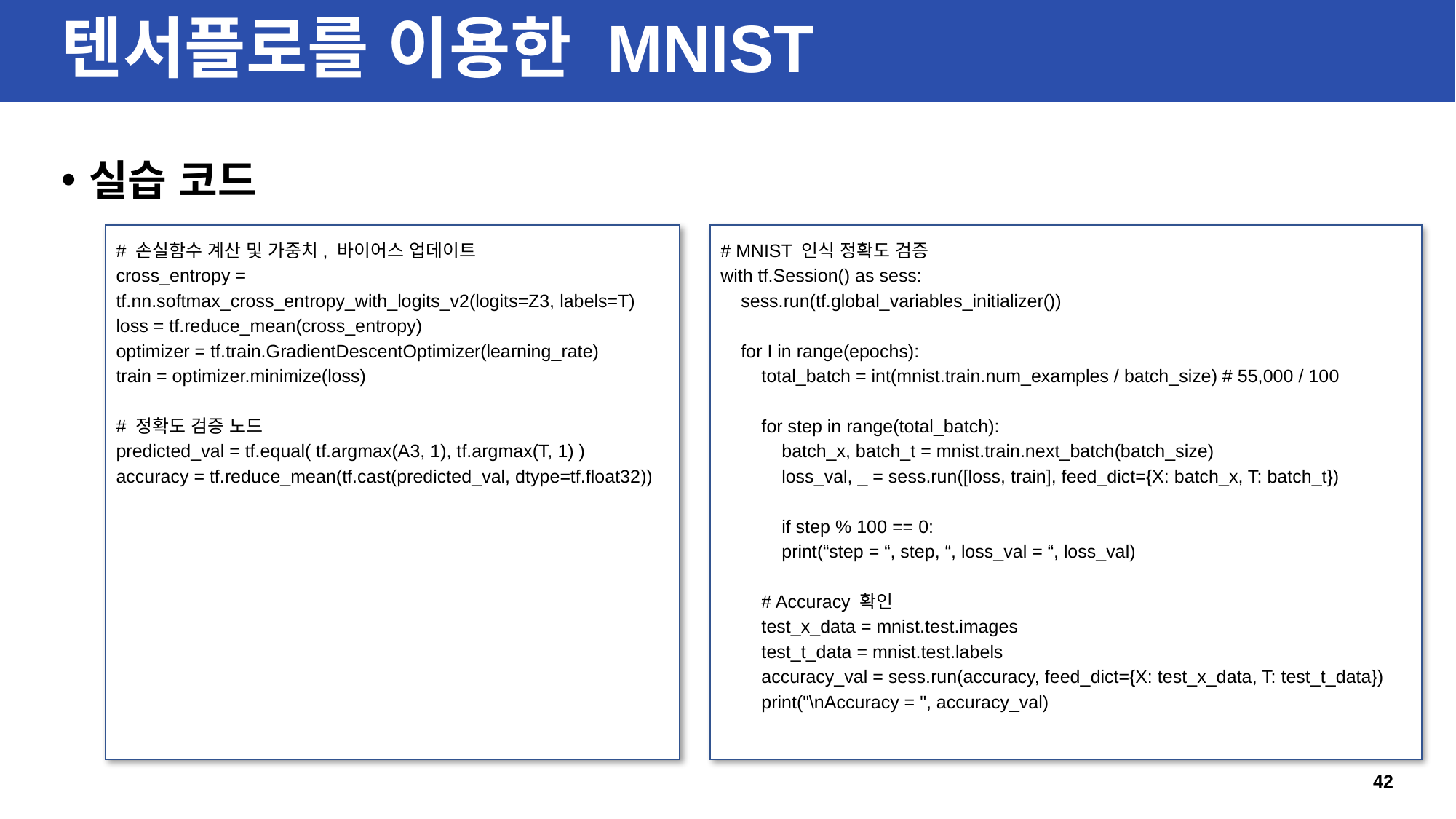

# 텐서플로를 이용한 MNIST
실습 코드

# 손실함수 계산 및 가중치, 바이어스 업데이트
cross_entropy = tf.nn.softmax_cross_entropy_with_logits_v2(logits=Z3, labels=T)
loss = tf.reduce_mean(cross_entropy)
optimizer = tf.train.GradientDescentOptimizer(learning_rate)
train = optimizer.minimize(loss)

# 정확도 검증 노드
predicted_val = tf.equal( tf.argmax(A3, 1), tf.argmax(T, 1) )
accuracy = tf.reduce_mean(tf.cast(predicted_val, dtype=tf.float32))
# MNIST 인식 정확도 검증
with tf.Session() as sess:
    sess.run(tf.global_variables_initializer())

    for I in range(epochs):
        total_batch = int(mnist.train.num_examples / batch_size) # 55,000 / 100

        for step in range(total_batch):
            batch_x, batch_t = mnist.train.next_batch(batch_size)
            loss_val, _ = sess.run([loss, train], feed_dict={X: batch_x, T: batch_t})

            if step % 100 == 0:
            print(“step = “, step, “, loss_val = “, loss_val)

        # Accuracy 확인
        test_x_data = mnist.test.images
        test_t_data = mnist.test.labels
        accuracy_val = sess.run(accuracy, feed_dict={X: test_x_data, T: test_t_data})
        print("\nAccuracy = ", accuracy_val)
42